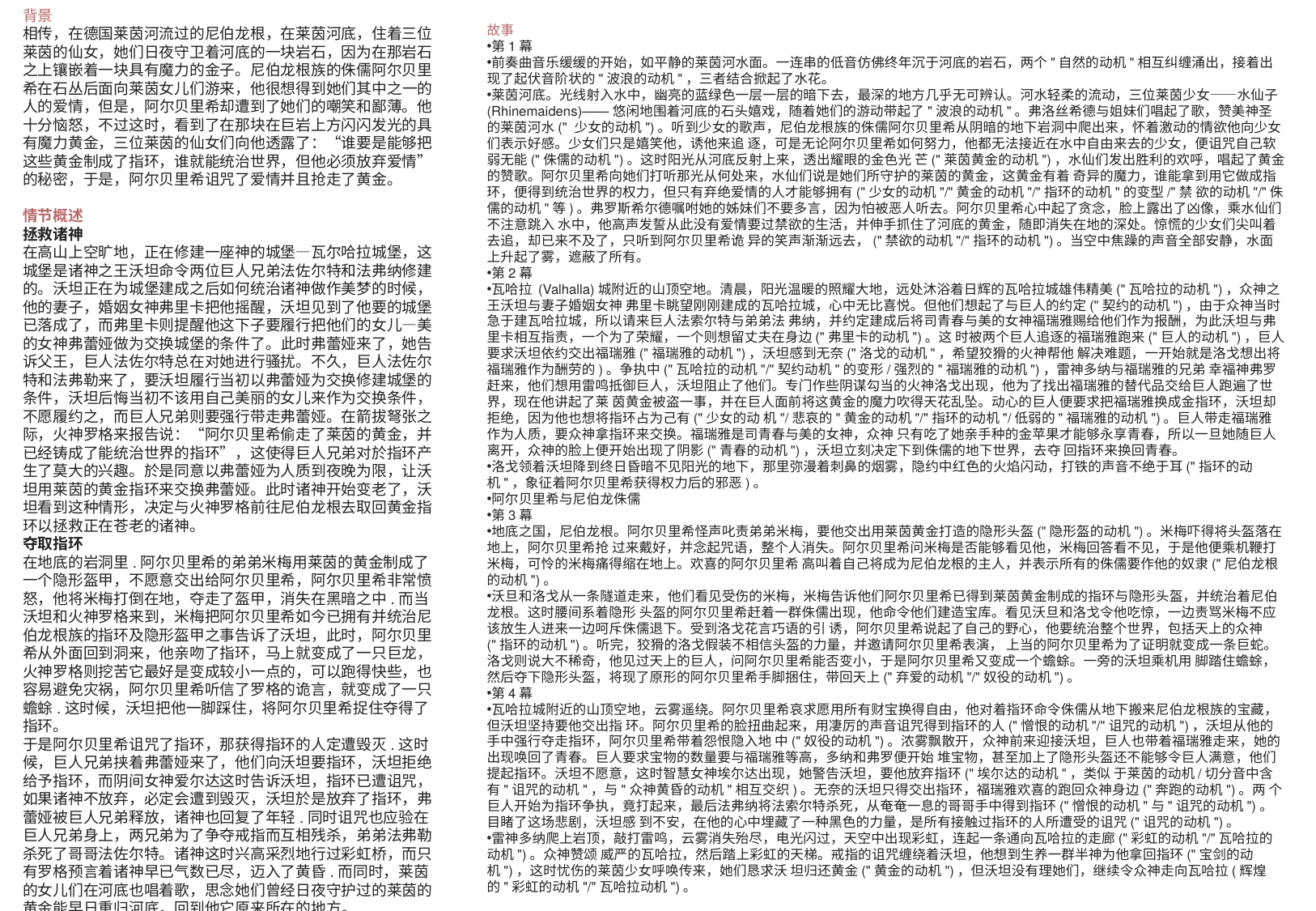

背景
相传，在德国莱茵河流过的尼伯龙根，在莱茵河底，住着三位莱茵的仙女，她们日夜守卫着河底的一块岩石，因为在那岩石之上镶嵌着一块具有魔力的金子。尼伯龙根族的侏儒阿尔贝里希在石丛后面向莱茵女儿们游来，他很想得到她们其中之一的人的爱情，但是，阿尔贝里希却遭到了她们的嘲笑和鄙薄。他十分恼怒，不过这时，看到了在那块在巨岩上方闪闪发光的具有魔力黄金，三位莱茵的仙女们向他透露了：“谁要是能够把这些黄金制成了指环，谁就能统治世界，但他必须放弃爱情”的秘密，于是，阿尔贝里希诅咒了爱情并且抢走了黄金。

情节概述
拯救诸神
在高山上空旷地，正在修建一座神的城堡—瓦尔哈拉城堡，这城堡是诸神之王沃坦命令两位巨人兄弟法佐尔特和法弗纳修建的。沃坦正在为城堡建成之后如何统治诸神做作美梦的时候，他的妻子，婚姻女神弗里卡把他摇醒，沃坦见到了他要的城堡已落成了，而弗里卡则提醒他这下子要履行把他们的女儿—美的女神弗蕾娅做为交换城堡的条件了。此时弗蕾娅来了，她告诉父王，巨人法佐尔特总在对她进行骚扰。不久，巨人法佐尔特和法弗勒来了，要沃坦履行当初以弗蕾娅为交换修建城堡的条件，沃坦后悔当初不该用自己美丽的女儿来作为交换条件，不愿履约之，而巨人兄弟则要强行带走弗蕾娅。在箭拔弩张之际，火神罗格来报告说：“阿尔贝里希偷走了莱茵的黄金，并已经铸成了能统治世界的指环”，这使得巨人兄弟对於指环产生了莫大的兴趣。於是同意以弗蕾娅为人质到夜晚为限，让沃坦用莱茵的黄金指环来交换弗蕾娅。此时诸神开始变老了，沃坦看到这种情形，决定与火神罗格前往尼伯龙根去取回黄金指环以拯救正在苍老的诸神。
夺取指环
在地底的岩洞里.阿尔贝里希的弟弟米梅用莱茵的黄金制成了一个隐形盔甲，不愿意交出给阿尔贝里希，阿尔贝里希非常愤怒，他将米梅打倒在地，夺走了盔甲，消失在黑暗之中.而当沃坦和火神罗格来到，米梅把阿尔贝里希如今已拥有并统治尼伯龙根族的指环及隐形盔甲之事告诉了沃坦，此时，阿尔贝里希从外面回到洞来，他亲吻了指环，马上就变成了一只巨龙，火神罗格则挖苦它最好是变成较小一点的，可以跑得快些，也容易避免灾祸，阿尔贝里希听信了罗格的诡言，就变成了一只蟾蜍.这时候，沃坦把他一脚踩住，将阿尔贝里希捉住夺得了指环。
于是阿尔贝里希诅咒了指环，那获得指环的人定遭毁灭.这时候，巨人兄弟挟着弗蕾娅来了，他们向沃坦要指环，沃坦拒绝给予指环，而阴间女神爱尔达这时告诉沃坦，指环已遭诅咒，如果诸神不放弃，必定会遭到毁灭，沃坦於是放弃了指环，弗蕾娅被巨人兄弟释放，诸神也回复了年轻.同时诅咒也应验在巨人兄弟身上，两兄弟为了争夺戒指而互相残杀，弟弟法弗勒杀死了哥哥法佐尔特。诸神这时兴高采烈地行过彩虹桥，而只有罗格预言着诸神早已气数已尽，迈入了黄昏.而同时，莱茵的女儿们在河底也唱着歌，思念她们曾经日夜守护过的莱茵的黄金能早日重归河底，回到他它原来所在的地方。

故事
第1幕
前奏曲音乐缓缓的开始，如平静的莱茵河水面。一连串的低音仿佛终年沉于河底的岩石，两个"自然的动机"相互纠缠涌出，接着出现了起伏音阶状的"波浪的动机"，三者结合掀起了水花。
莱茵河底。光线射入水中，幽亮的蓝绿色一层一层的暗下去，最深的地方几乎无可辨认。河水轻柔的流动，三位莱茵少女——水仙子 (Rhinemaidens)——悠闲地围着河底的石头嬉戏，随着她们的游动带起了"波浪的动机"。弗洛丝希德与姐妹们唱起了歌，赞美神圣的莱茵河水(" 少女的动机")。听到少女的歌声，尼伯龙根族的侏儒阿尔贝里希从阴暗的地下岩洞中爬出来，怀着激动的情欲他向少女们表示好感。少女们只是嬉笑他，诱他来追 逐，可是无论阿尔贝里希如何努力，他都无法接近在水中自由来去的少女，便诅咒自己软弱无能("侏儒的动机")。这时阳光从河底反射上来，透出耀眼的金色光 芒("莱茵黄金的动机")，水仙们发出胜利的欢呼，唱起了黄金的赞歌。阿尔贝里希向她们打听那光从何处来，水仙们说是她们所守护的莱茵的黄金，这黄金有着 奇异的魔力，谁能拿到用它做成指环，便得到统治世界的权力，但只有弃绝爱情的人才能够拥有("少女的动机"/"黄金的动机"/"指环的动机"的变型/"禁 欲的动机"/"侏儒的动机"等)。弗罗斯希尔德嘱咐她的姊妹们不要多言，因为怕被恶人听去。阿尔贝里希心中起了贪念，脸上露出了凶像，乘水仙们不注意跳入 水中，他高声发誓从此没有爱情要过禁欲的生活，并伸手抓住了河底的黄金，随即消失在地的深处。惊慌的少女们尖叫着去追，却已来不及了，只听到阿尔贝里希诡 异的笑声渐渐远去，("禁欲的动机"/"指环的动机")。当空中焦躁的声音全部安静，水面上升起了雾，遮蔽了所有。
第2幕
瓦哈拉 (Valhalla)城附近的山顶空地。清晨，阳光温暖的照耀大地，远处沐浴着日辉的瓦哈拉城雄伟精美("瓦哈拉的动机")，众神之王沃坦与妻子婚姻女神 弗里卡眺望刚刚建成的瓦哈拉城，心中无比喜悦。但他们想起了与巨人的约定("契约的动机")，由于众神当时急于建瓦哈拉城，所以请来巨人法索尔特与弟弟法 弗纳，并约定建成后将司青春与美的女神福瑞雅赐给他们作为报酬，为此沃坦与弗里卡相互指责，一个为了荣耀，一个则想留丈夫在身边("弗里卡的动机")。这 时被两个巨人追逐的福瑞雅跑来("巨人的动机")，巨人要求沃坦依约交出福瑞雅("福瑞雅的动机")，沃坦感到无奈("洛戈的动机"，希望狡猾的火神帮他 解决难题，一开始就是洛戈想出将福瑞雅作为酬劳的)。争执中("瓦哈拉的动机"/"契约动机"的变形/强烈的"福瑞雅的动机")，雷神多纳与福瑞雅的兄弟 幸福神弗罗赶来，他们想用雷鸣抵御巨人，沃坦阻止了他们。专门作些阴谋勾当的火神洛戈出现，他为了找出福瑞雅的替代品交给巨人跑遍了世界，现在他讲起了莱 茵黄金被盗一事，并在巨人面前将这黄金的魔力吹得天花乱坠。动心的巨人便要求把福瑞雅换成金指环，沃坦却拒绝，因为他也想将指环占为己有("少女的动 机"/悲哀的"黄金的动机"/"指环的动机"/低弱的"福瑞雅的动机")。巨人带走福瑞雅作为人质，要众神拿指环来交换。福瑞雅是司青春与美的女神，众神 只有吃了她亲手种的金苹果才能够永享青春，所以一旦她随巨人离开，众神的脸上便开始出现了阴影("青春的动机")，沃坦立刻决定下到侏儒的地下世界，去夺 回指环来换回青春。
洛戈领着沃坦降到终日昏暗不见阳光的地下，那里弥漫着刺鼻的烟雾，隐约中红色的火焰闪动，打铁的声音不绝于耳("指环的动机"，象征着阿尔贝里希获得权力后的邪恶)。
阿尔贝里希与尼伯龙侏儒
第3幕
地底之国，尼伯龙根。阿尔贝里希怪声叱责弟弟米梅，要他交出用莱茵黄金打造的隐形头盔("隐形盔的动机")。米梅吓得将头盔落在地上，阿尔贝里希抢 过来戴好，并念起咒语，整个人消失。阿尔贝里希问米梅是否能够看见他，米梅回答看不见，于是他便乘机鞭打米梅，可怜的米梅痛得缩在地上。欢喜的阿尔贝里希 高叫着自己将成为尼伯龙根的主人，并表示所有的侏儒要作他的奴隶("尼伯龙根的动机")。
沃旦和洛戈从一条隧道走来，他们看见受伤的米梅，米梅告诉他们阿尔贝里希已得到莱茵黄金制成的指环与隐形头盔，并统治着尼伯龙根。这时腰间系着隐形 头盔的阿尔贝里希赶着一群侏儒出现，他命令他们建造宝库。看见沃旦和洛戈令他吃惊，一边责骂米梅不应该放生人进来一边呵斥侏儒退下。受到洛戈花言巧语的引 诱，阿尔贝里希说起了自己的野心，他要统治整个世界，包括天上的众神("指环的动机")。听完，狡猾的洛戈假装不相信头盔的力量，并邀请阿尔贝里希表演， 上当的阿尔贝里希为了证明就变成一条巨蛇。洛戈则说大不稀奇，他见过天上的巨人，问阿尔贝里希能否变小，于是阿尔贝里希又变成一个蟾蜍。一旁的沃坦乘机用 脚踏住蟾蜍，然后夺下隐形头盔，将现了原形的阿尔贝里希手脚捆住，带回天上("弃爱的动机"/"奴役的动机")。
第4幕
瓦哈拉城附近的山顶空地，云雾遥绕。阿尔贝里希哀求愿用所有财宝换得自由，他对着指环命令侏儒从地下搬来尼伯龙根族的宝藏，但沃坦坚持要他交出指 环。阿尔贝里希的脸扭曲起来，用凄厉的声音诅咒得到指环的人("憎恨的动机"/"诅咒的动机")，沃坦从他的手中强行夺走指环，阿尔贝里希带着怨恨隐入地 中("奴役的动机")。浓雾飘散开，众神前来迎接沃坦，巨人也带着福瑞雅走来，她的出现唤回了青春。巨人要求宝物的数量要与福瑞雅等高，多纳和弗罗便开始 堆宝物，甚至加上了隐形头盔还不能够令巨人满意，他们提起指环。沃坦不愿意，这时智慧女神埃尔达出现，她警告沃坦，要他放弃指环("埃尔达的动机"，类似 于莱茵的动机/切分音中含有"诅咒的动机"，与"众神黄昏的动机"相互交织)。无奈的沃坦只得交出指环，福瑞雅欢喜的跑回众神身边("奔跑的动机")。两 个巨人开始为指环争执，竟打起来，最后法弗纳将法索尔特杀死，从奄奄一息的哥哥手中得到指环("憎恨的动机"与"诅咒的动机")。目睹了这场悲剧，沃坦感 到不安，在他的心中埋藏了一种黑色的力量，是所有接触过指环的人所遭受的诅咒("诅咒的动机")。
雷神多纳爬上岩顶，敲打雷鸣，云雾消失殆尽，电光闪过，天空中出现彩虹，连起一条通向瓦哈拉的走廊("彩虹的动机"/"瓦哈拉的动机")。众神赞颂 威严的瓦哈拉，然后踏上彩虹的天梯。戒指的诅咒缠绕着沃坦，他想到生养一群半神为他拿回指环("宝剑的动机")，这时忧伤的莱茵少女呼唤传来，她们恳求沃 坦归还黄金("黄金的动机")，但沃坦没有理她们，继续令众神走向瓦哈拉(辉煌的"彩虹的动机"/"瓦哈拉动机")。